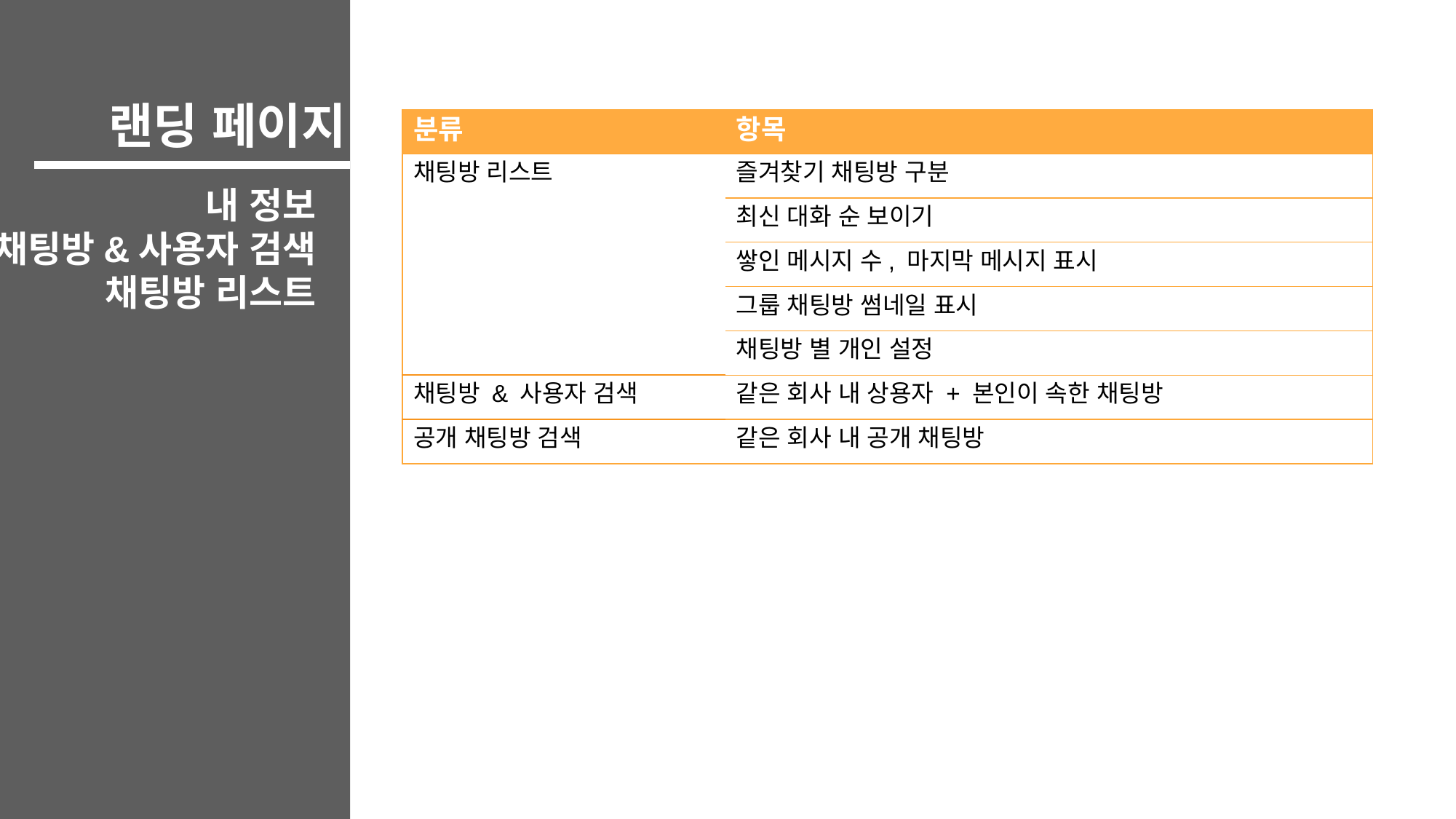

랜딩 페이지
| 분류 | 항목 |
| --- | --- |
| 채팅방 리스트 | 즐겨찾기 채팅방 구분 |
|  | 최신 대화 순 보이기 |
|  | 쌓인 메시지 수, 마지막 메시지 표시 |
|  | 그룹 채팅방 썸네일 표시 |
|  | 채팅방 별 개인 설정 |
| 채팅방 & 사용자 검색 | 같은 회사 내 상용자 + 본인이 속한 채팅방 |
| 공개 채팅방 검색 | 같은 회사 내 공개 채팅방 |

내 정보
채팅방&사용자 검색
채팅방 리스트